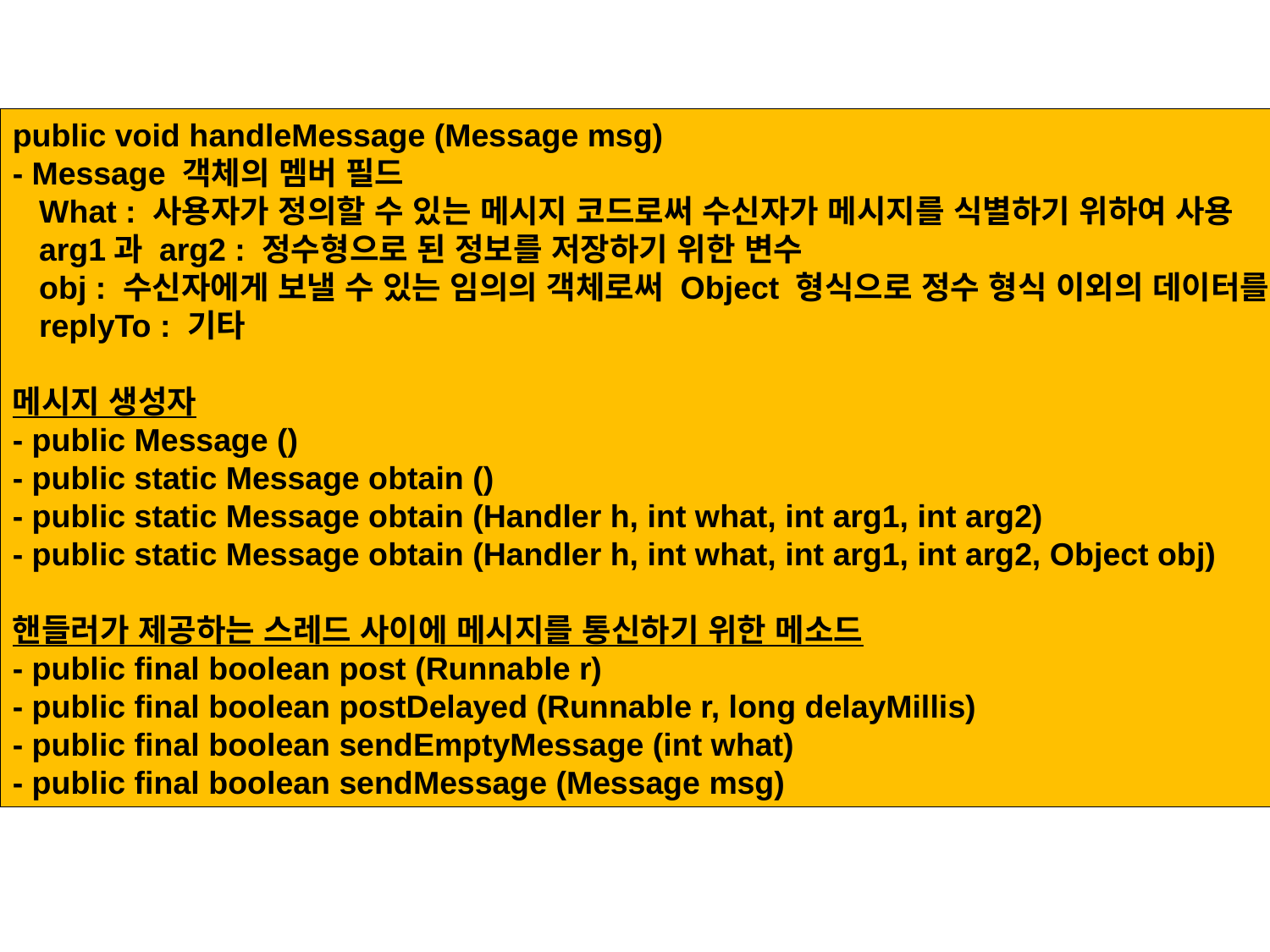

public void handleMessage (Message msg)
- Message 객체의 멤버 필드
   What : 사용자가 정의할 수 있는 메시지 코드로써 수신자가 메시지를 식별하기 위하여 사용
   arg1과 arg2 : 정수형으로 된 정보를 저장하기 위한 변수
   obj : 수신자에게 보낼 수 있는 임의의 객체로써 Object 형식으로 정수 형식 이외의 데이터를 전달
   replyTo : 기타

메시지 생성자
- public Message ()
- public static Message obtain ()
- public static Message obtain (Handler h, int what, int arg1, int arg2)
- public static Message obtain (Handler h, int what, int arg1, int arg2, Object obj)

핸들러가 제공하는 스레드 사이에 메시지를 통신하기 위한 메소드
- public final boolean post (Runnable r)
- public final boolean postDelayed (Runnable r, long delayMillis)
- public final boolean sendEmptyMessage (int what)
- public final boolean sendMessage (Message msg)